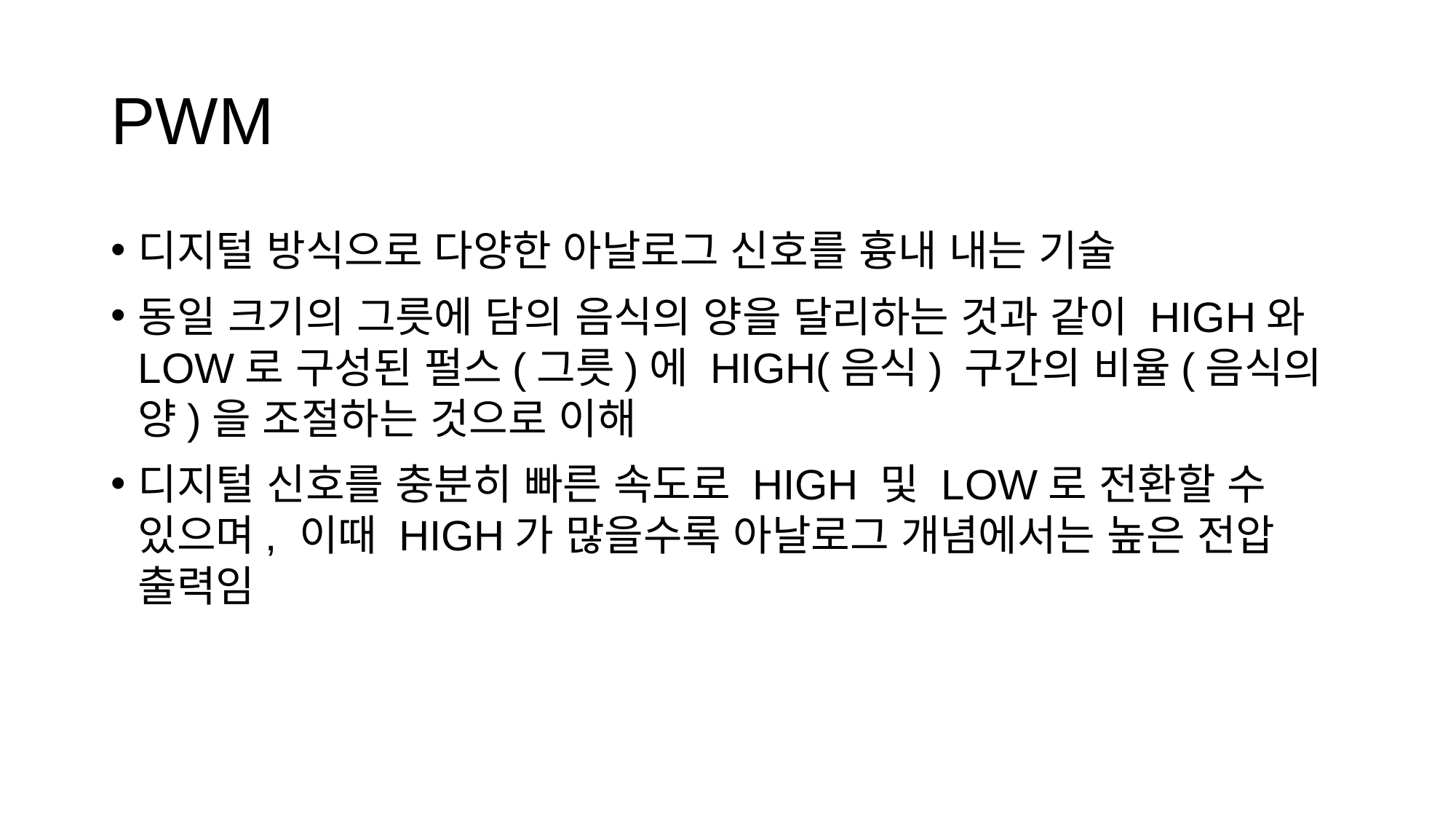

# PWM
디지털 방식으로 다양한 아날로그 신호를 흉내 내는 기술
동일 크기의 그릇에 담의 음식의 양을 달리하는 것과 같이 HIGH와 LOW로 구성된 펄스(그릇)에 HIGH(음식) 구간의 비율(음식의 양)을 조절하는 것으로 이해
디지털 신호를 충분히 빠른 속도로 HIGH 및 LOW로 전환할 수 있으며, 이때 HIGH가 많을수록 아날로그 개념에서는 높은 전압 출력임